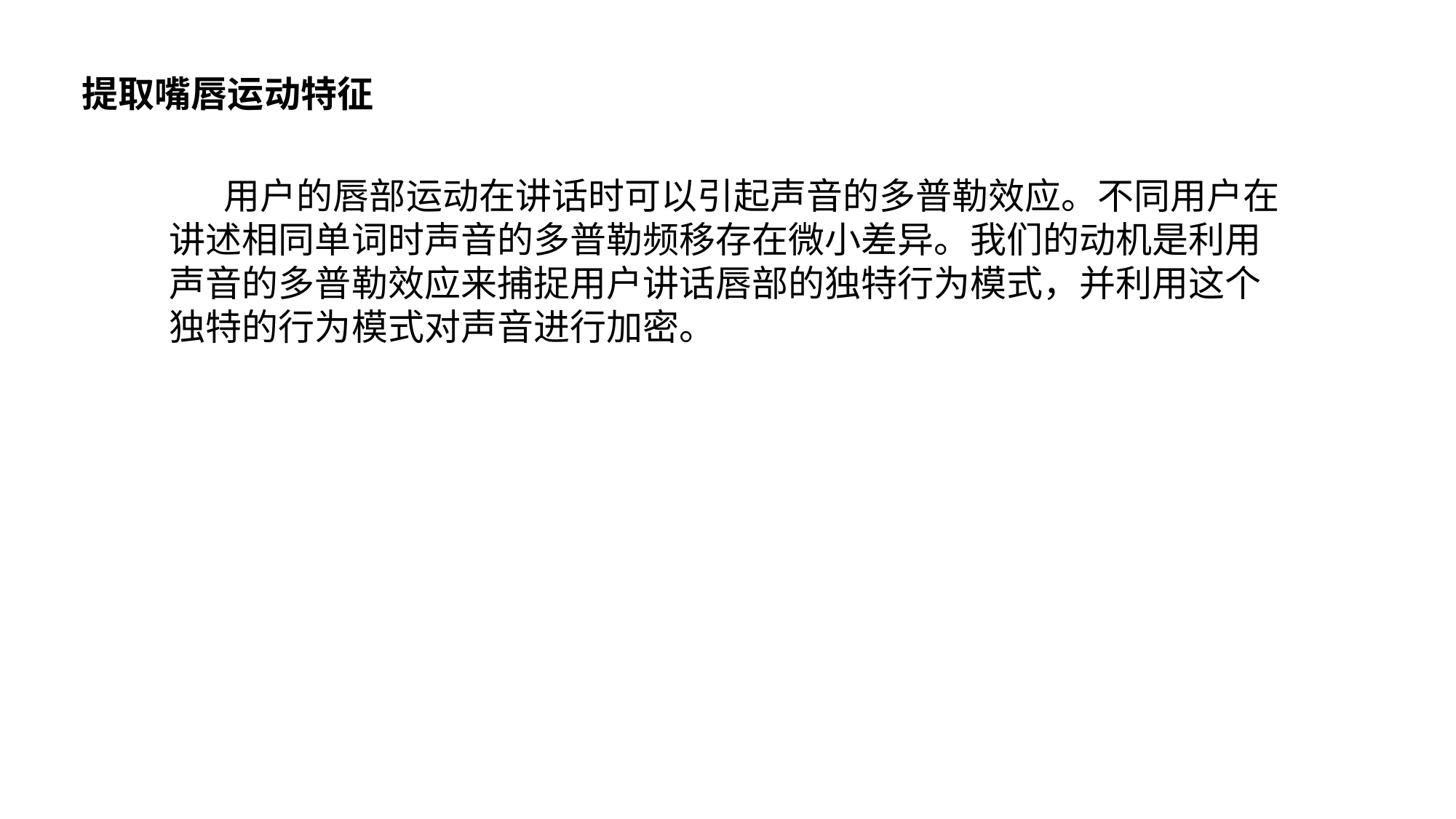

提取嘴唇运动特征
用户的唇部运动在讲话时可以引起声音的多普勒效应。不同用户在讲述相同单词时声音的多普勒频移存在微小差异。我们的动机是利用声音的多普勒效应来捕捉用户讲话唇部的独特行为模式，并利用这个独特的行为模式对声音进行加密。